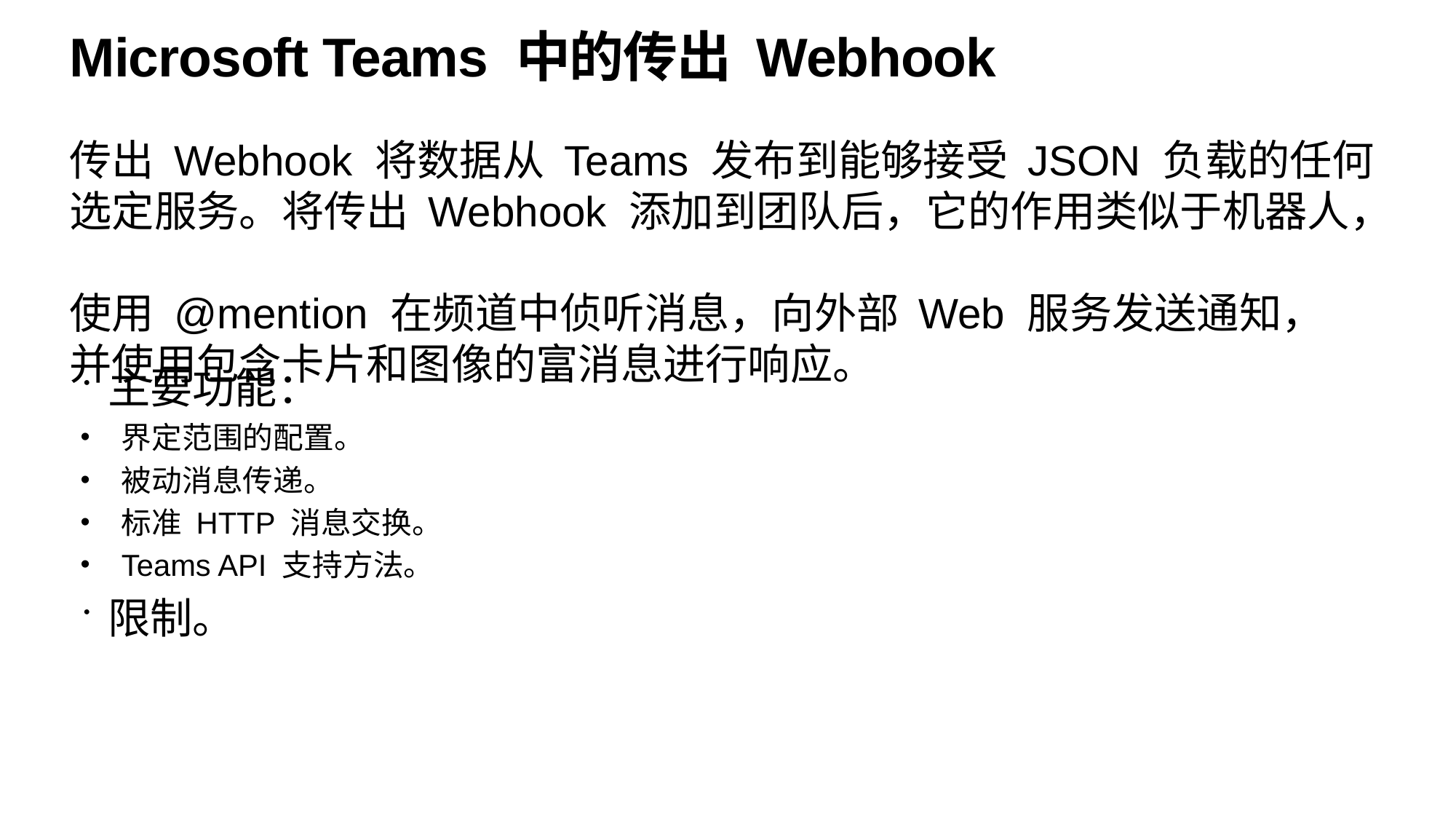

# Microsoft Teams 中的传出 Webhook
传出 Webhook 将数据从 Teams 发布到能够接受 JSON 负载的任何选定服务。将传出 Webhook 添加到团队后，它的作用类似于机器人，
使用 @mention 在频道中侦听消息，向外部 Web 服务发送通知，
并使用包含卡片和图像的富消息进行响应。
主要功能：
界定范围的配置。
被动消息传递。
标准 HTTP 消息交换。
Teams API 支持方法。
限制。